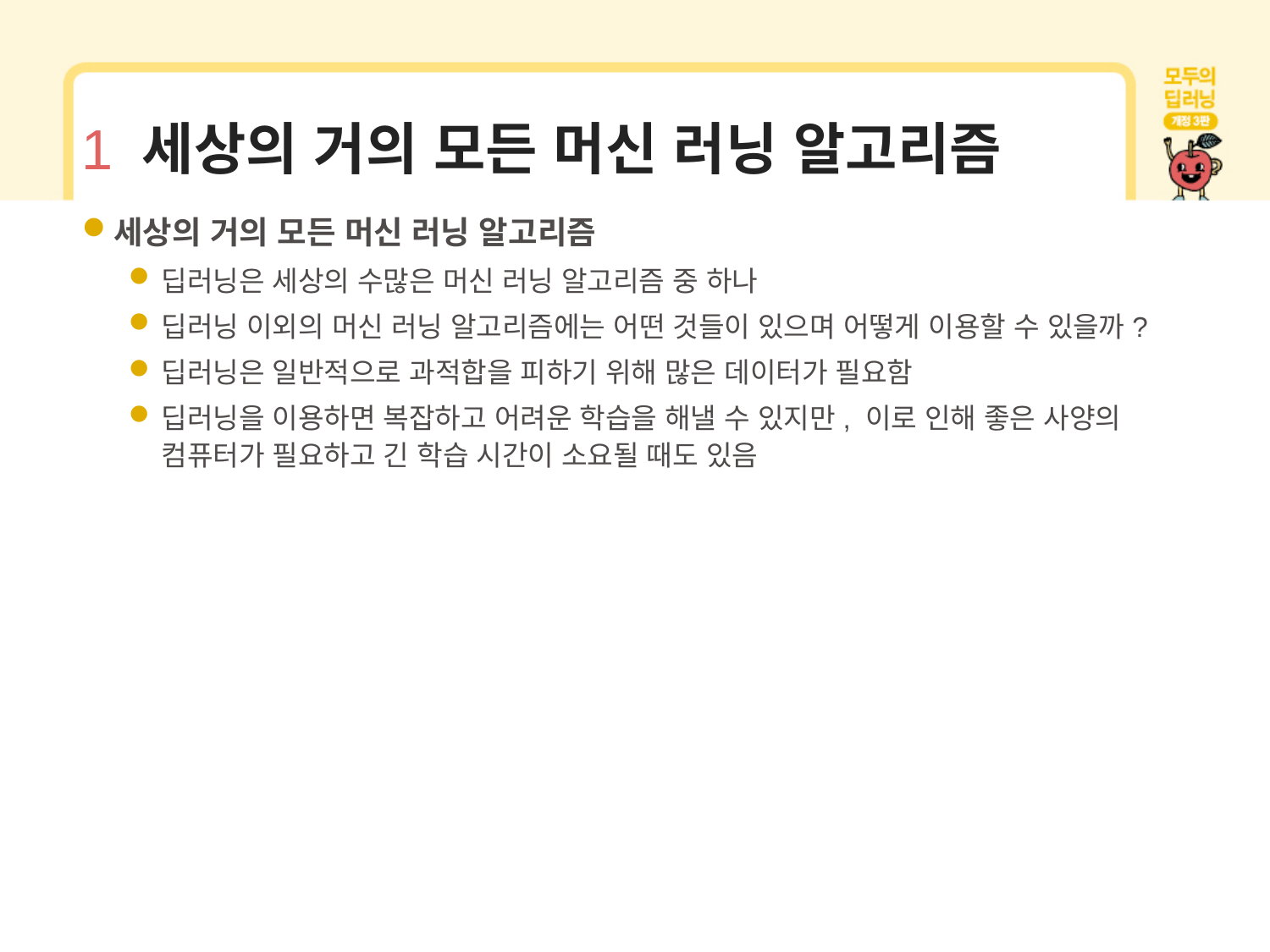

# 1 세상의 거의 모든 머신 러닝 알고리즘
세상의 거의 모든 머신 러닝 알고리즘
딥러닝은 세상의 수많은 머신 러닝 알고리즘 중 하나
딥러닝 이외의 머신 러닝 알고리즘에는 어떤 것들이 있으며 어떻게 이용할 수 있을까?
딥러닝은 일반적으로 과적합을 피하기 위해 많은 데이터가 필요함
딥러닝을 이용하면 복잡하고 어려운 학습을 해낼 수 있지만, 이로 인해 좋은 사양의 컴퓨터가 필요하고 긴 학습 시간이 소요될 때도 있음